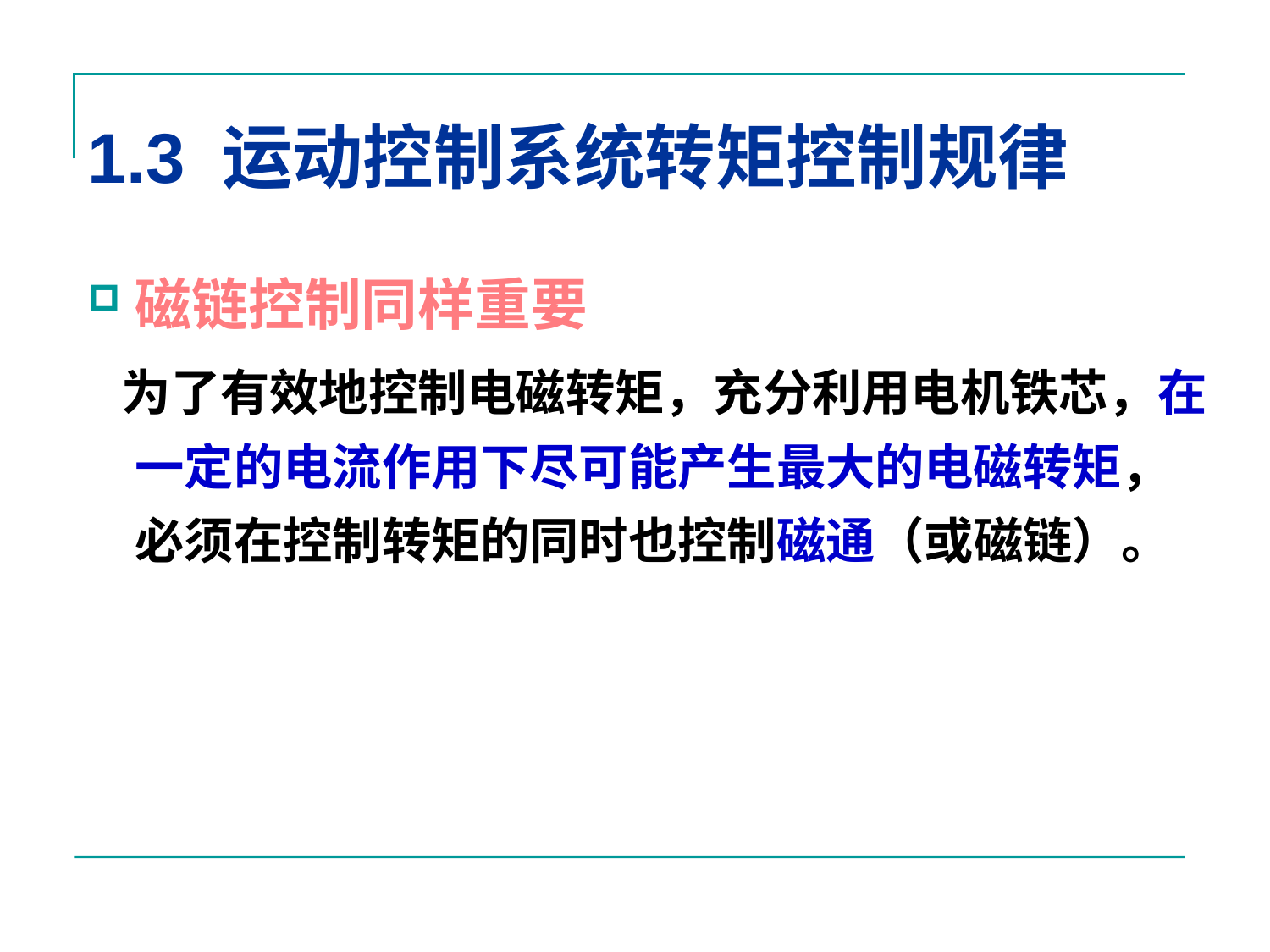

# 1.3 运动控制系统转矩控制规律
磁链控制同样重要
  为了有效地控制电磁转矩，充分利用电机铁芯，在一定的电流作用下尽可能产生最大的电磁转矩，必须在控制转矩的同时也控制磁通（或磁链）。